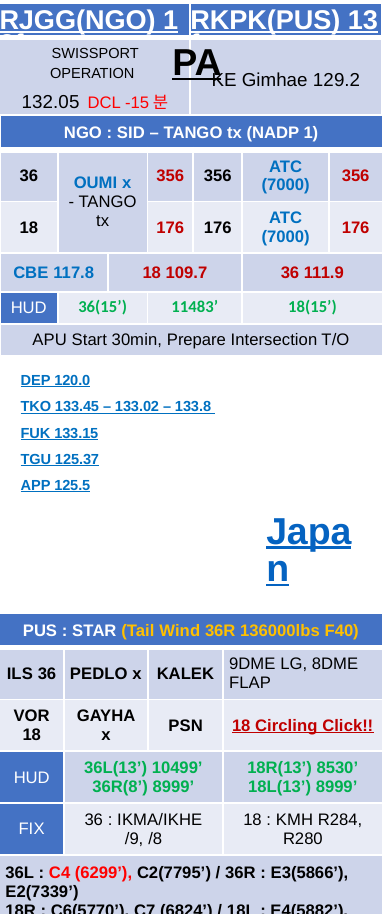

| RJGG(NGO) 12ft | RKPK(PUS) 13ft |
| --- | --- |
| SWISSPORT OPERATION 132.05 DCL -15분 | KE Gimhae 129.2 |
PA
| NGO : SID – TANGO tx (NADP 1) |  |  |  |  |  |  |
| --- | --- | --- | --- | --- | --- | --- |
| 36 | OUMI x - TANGO tx |  | 356 | 356 | ATC (7000) | 356 |
| 18 |  |  | 176 | 176 | ATC (7000) | 176 |
| CBE 117.8 |  | 18 109.7 |  |  | 36 111.9 |  |
| HUD | 36(15’) |  | 11483’ |  | 18(15’) |  |
| APU Start 30min, Prepare Intersection T/O |  |  |  |  |  |  |
DEP 120.0
TKO 133.45 – 133.02 – 133.8
FUK 133.15
TGU 125.37
APP 125.5
Japan
| PUS : STAR (Tail Wind 36R 136000lbs F40) |  |  |  |
| --- | --- | --- | --- |
| ILS 36 | PEDLO x | KALEK | 9DME LG, 8DME FLAP |
| VOR 18 | GAYHA x | PSN | 18 Circling Click!! |
| HUD | 36L(13’) 10499’ 36R(8’) 8999’ |  | 18R(13’) 8530’ 18L(13’) 8999’ |
| FIX | 36 : IKMA/IKHE /9, /8 |  | 18 : KMH R284, R280 |
| 36L : C4 (6299’), C2(7795’) / 36R : E3(5866’), E2(7339’) 18R : C6(5770’), C7 (6824’) / 18L : E4(5882’), E5(8792’) |  |  |  |
| Vacate C3,C4 by ATC only. Max Taxi SPD 20KTS C2 HOLD SHORT 가까움(Vacate TaxiSPD) |  |  |  |